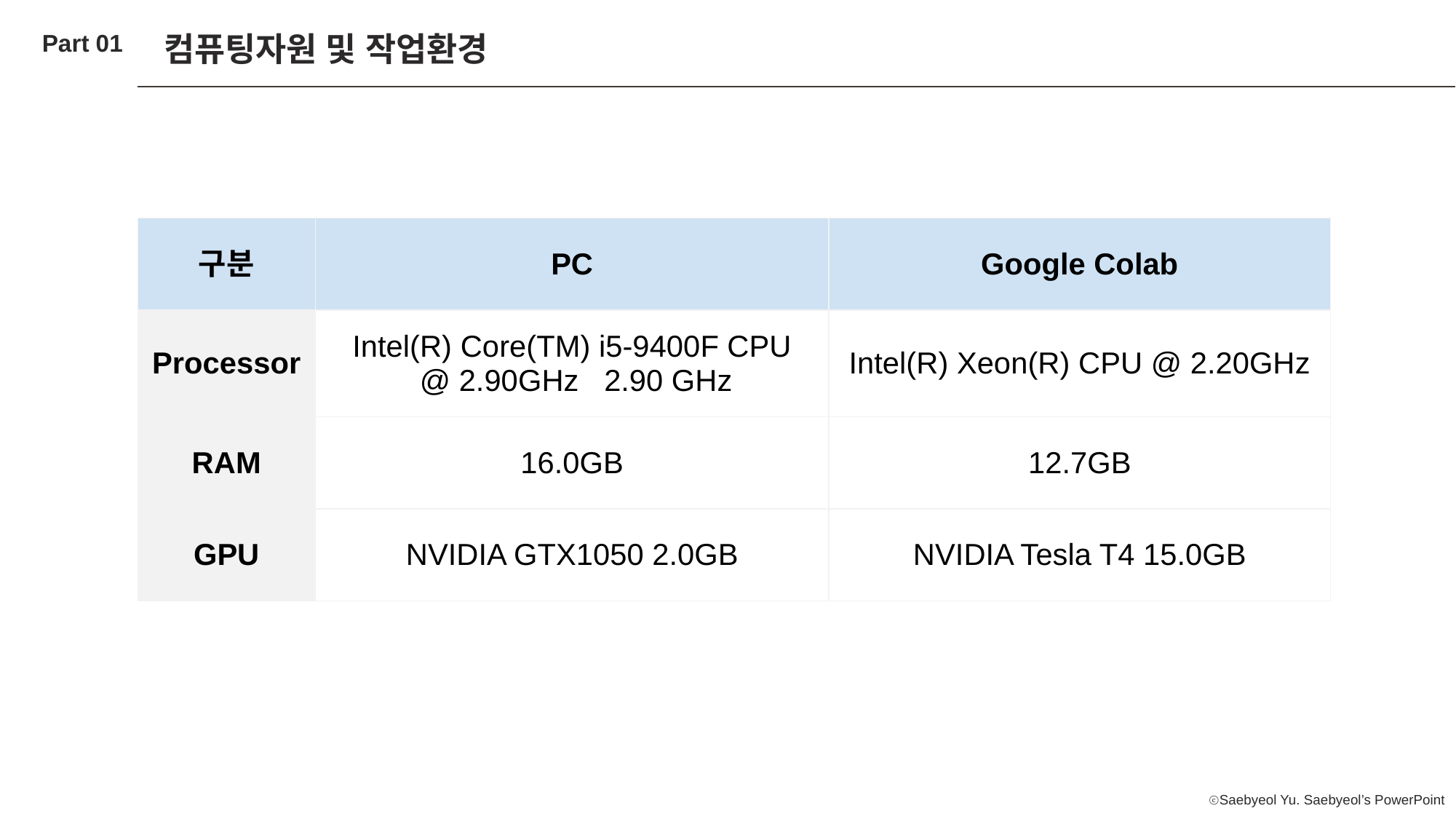

Part 01
컴퓨팅자원 및 작업환경
| 구분 | PC | Google Colab |
| --- | --- | --- |
| Processor | Intel(R) Core(TM) i5-9400F CPU @ 2.90GHz 2.90 GHz | Intel(R) Xeon(R) CPU @ 2.20GHz |
| RAM | 16.0GB | 12.7GB |
| GPU | NVIDIA GTX1050 2.0GB | NVIDIA Tesla T4 15.0GB |